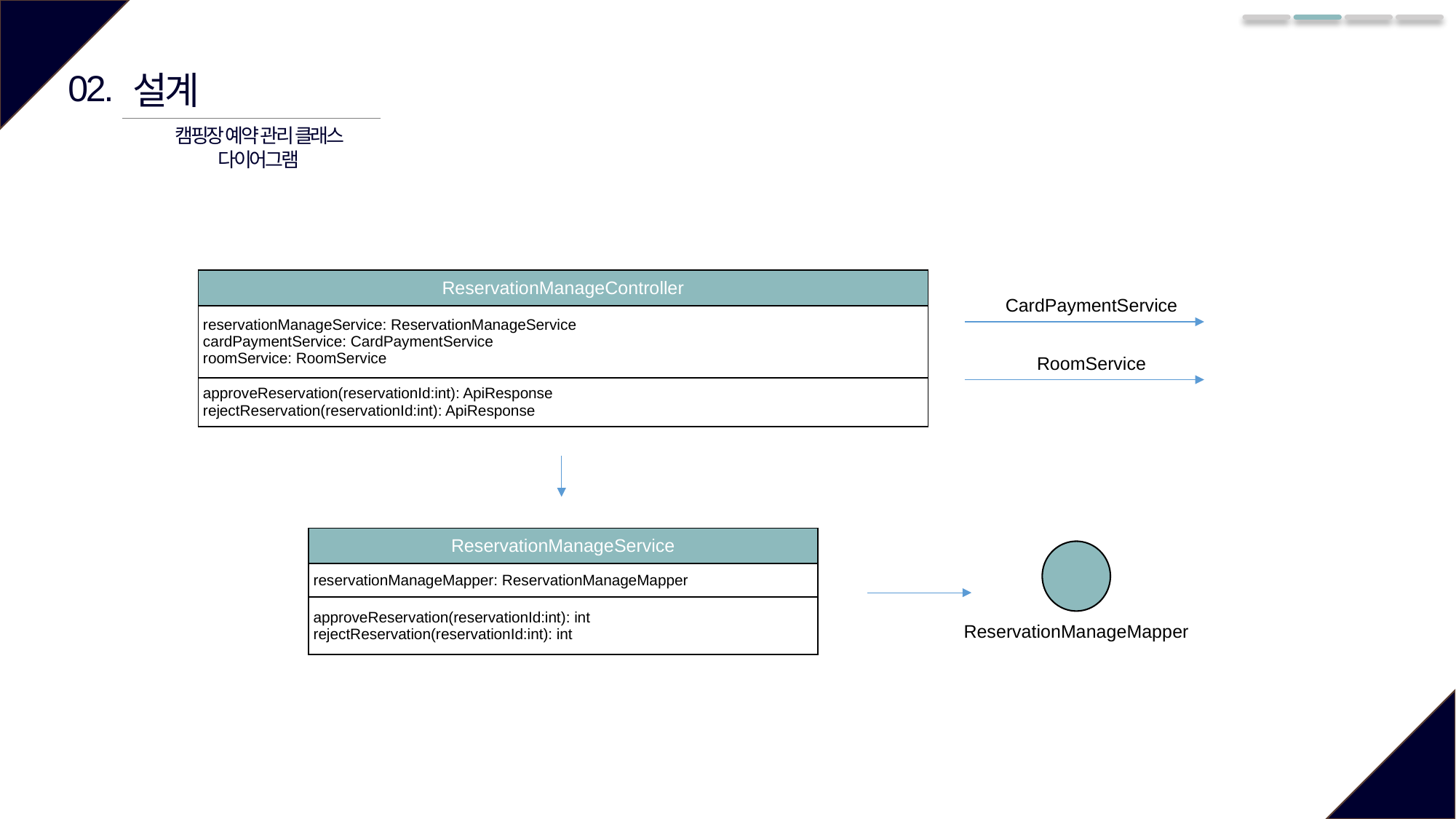

02.
설계
캠핑장 예약 관리 클래스 다이어그램
| ReservationManageController |
| --- |
| reservationManageService: ReservationManageService cardPaymentService: CardPaymentService roomService: RoomService |
| approveReservation(reservationId:int): ApiResponse rejectReservation(reservationId:int): ApiResponse |
CardPaymentService
RoomService
| ReservationManageService |
| --- |
| reservationManageMapper: ReservationManageMapper |
| approveReservation(reservationId:int): int rejectReservation(reservationId:int): int |

ReservationManageMapper